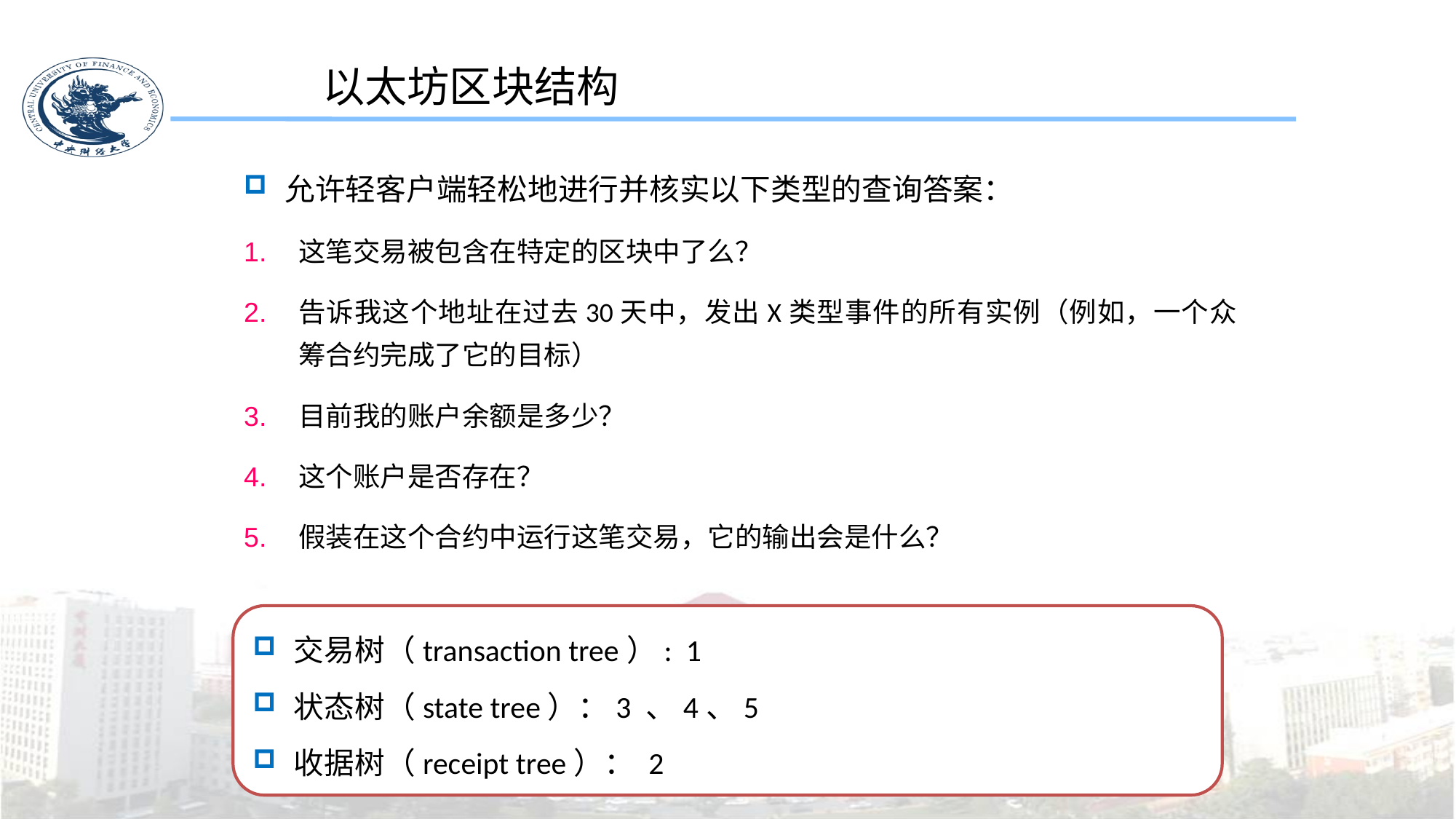

以太坊区块结构
允许轻客户端轻松地进行并核实以下类型的查询答案：
这笔交易被包含在特定的区块中了么？
告诉我这个地址在过去30天中，发出X类型事件的所有实例（例如，一个众筹合约完成了它的目标）
目前我的账户余额是多少？
这个账户是否存在？
假装在这个合约中运行这笔交易，它的输出会是什么？

交易树（transaction tree）:  1
状态树（state tree）：3 、4、5
收据树（receipt tree）： 2